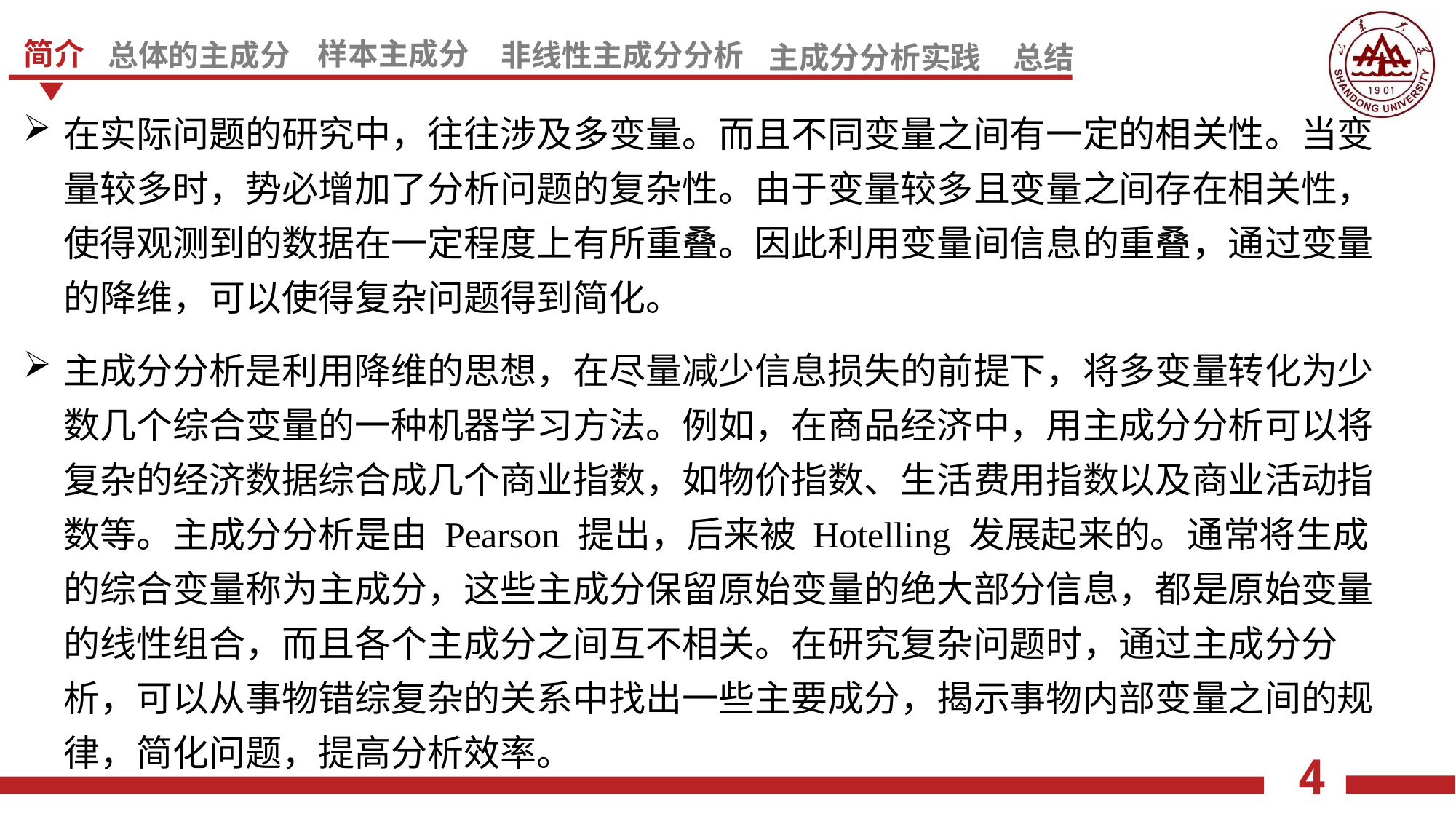

在实际问题的研究中，往往涉及多变量。而且不同变量之间有一定的相关性。当变量较多时，势必增加了分析问题的复杂性。由于变量较多且变量之间存在相关性，使得观测到的数据在一定程度上有所重叠。因此利用变量间信息的重叠，通过变量的降维，可以使得复杂问题得到简化。
主成分分析是利用降维的思想，在尽量减少信息损失的前提下，将多变量转化为少数几个综合变量的一种机器学习方法。例如，在商品经济中，用主成分分析可以将复杂的经济数据综合成几个商业指数，如物价指数、生活费用指数以及商业活动指数等。主成分分析是由 Pearson 提出，后来被 Hotelling 发展起来的。通常将生成的综合变量称为主成分，这些主成分保留原始变量的绝大部分信息，都是原始变量的线性组合，而且各个主成分之间互不相关。在研究复杂问题时，通过主成分分析，可以从事物错综复杂的关系中找出一些主要成分，揭示事物内部变量之间的规律，简化问题，提高分析效率。